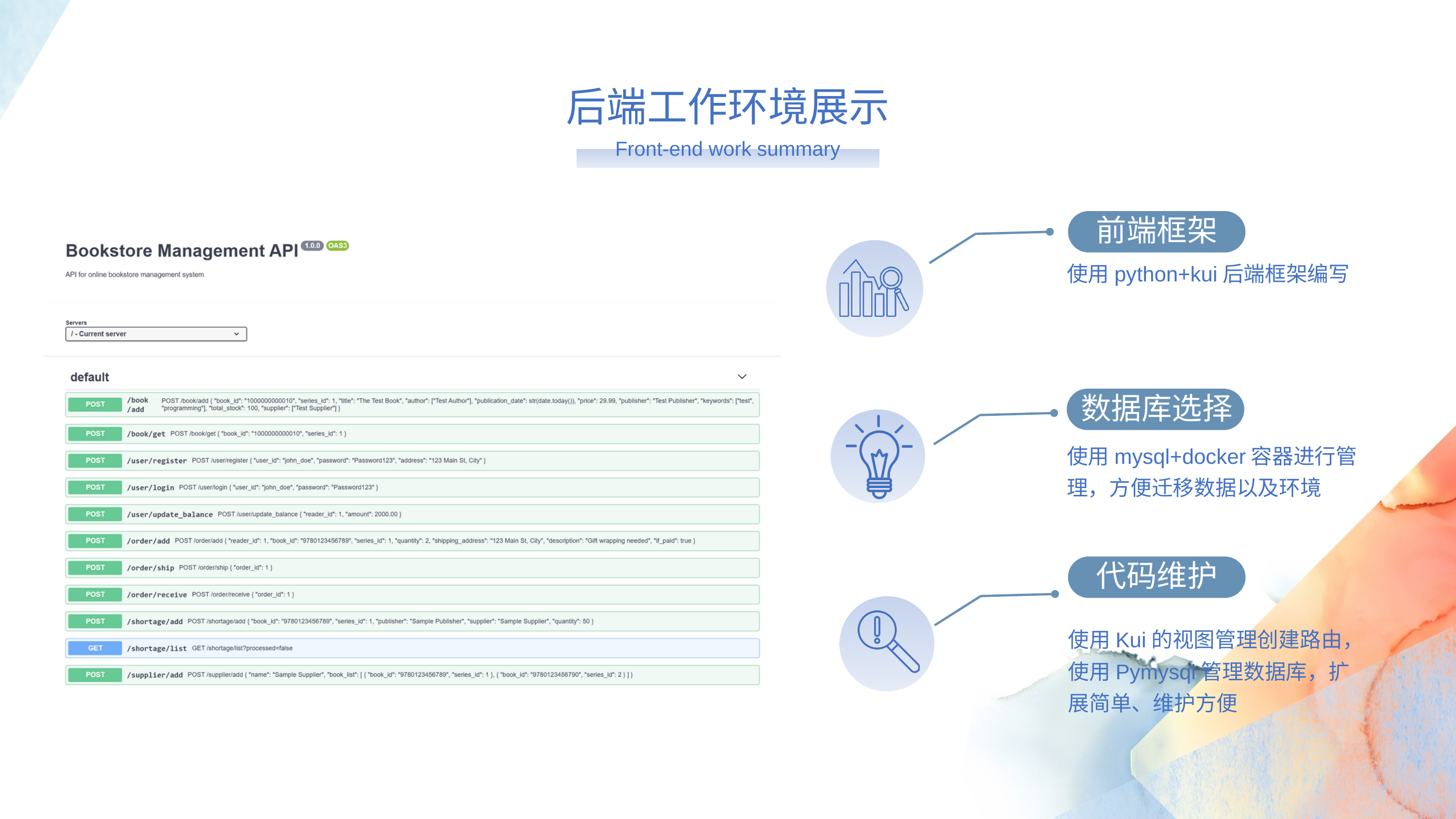

后端工作环境展示
Front-end work summary

前端框架

使用python+kui后端框架编写

数据库选择

使用mysql+docker容器进行管理，方便迁移数据以及环境

代码维护

使用Kui的视图管理创建路由，使用Pymysql管理数据库，扩展简单、维护方便